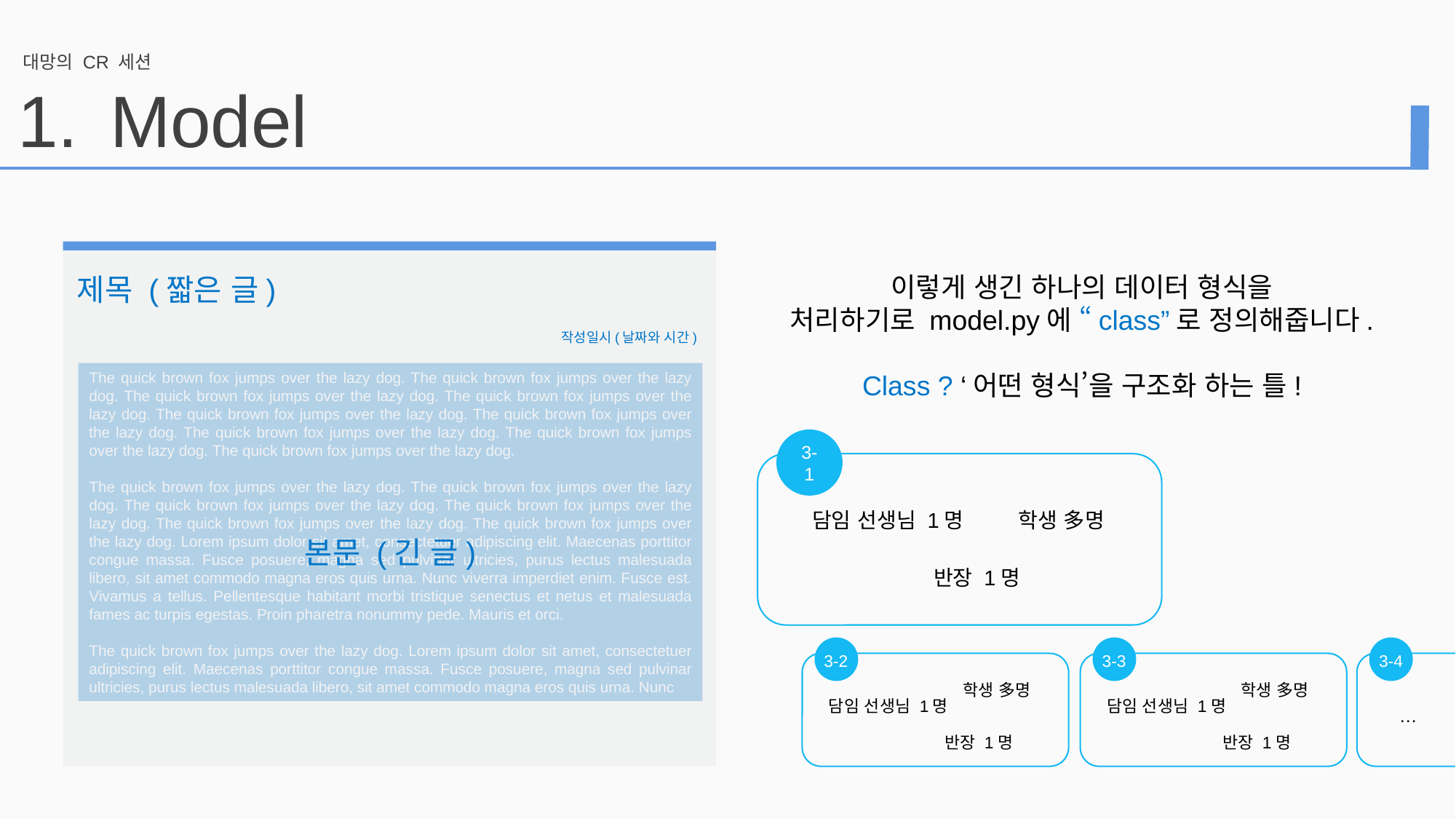

대망의 CR 세션
1.
Model

이렇게 생긴 하나의 데이터 형식을
처리하기로 model.py에 “class”로 정의해줍니다.

Class ? ‘어떤 형식’을 구조화 하는 틀!
제목 (짧은 글)
작성일시(날짜와 시간)
The quick brown fox jumps over the lazy dog. The quick brown fox jumps over the lazy dog. The quick brown fox jumps over the lazy dog. The quick brown fox jumps over the lazy dog. The quick brown fox jumps over the lazy dog. The quick brown fox jumps over the lazy dog. The quick brown fox jumps over the lazy dog. The quick brown fox jumps over the lazy dog. The quick brown fox jumps over the lazy dog.

The quick brown fox jumps over the lazy dog. The quick brown fox jumps over the lazy dog. The quick brown fox jumps over the lazy dog. The quick brown fox jumps over the lazy dog. The quick brown fox jumps over the lazy dog. The quick brown fox jumps over the lazy dog. Lorem ipsum dolor sit amet, consectetuer adipiscing elit. Maecenas porttitor congue massa. Fusce posuere, magna sed pulvinar ultricies, purus lectus malesuada libero, sit amet commodo magna eros quis urna. Nunc viverra imperdiet enim. Fusce est. Vivamus a tellus. Pellentesque habitant morbi tristique senectus et netus et malesuada fames ac turpis egestas. Proin pharetra nonummy pede. Mauris et orci.

The quick brown fox jumps over the lazy dog. Lorem ipsum dolor sit amet, consectetuer adipiscing elit. Maecenas porttitor congue massa. Fusce posuere, magna sed pulvinar ultricies, purus lectus malesuada libero, sit amet commodo magna eros quis urna. Nunc
3-1

담임 선생님 1명
학생 多명
반장 1명
본문 (긴 글)

3-2

학생 多명
담임 선생님 1명
반장 1명

3-3

학생 多명
담임 선생님 1명
반장 1명

3-4

…